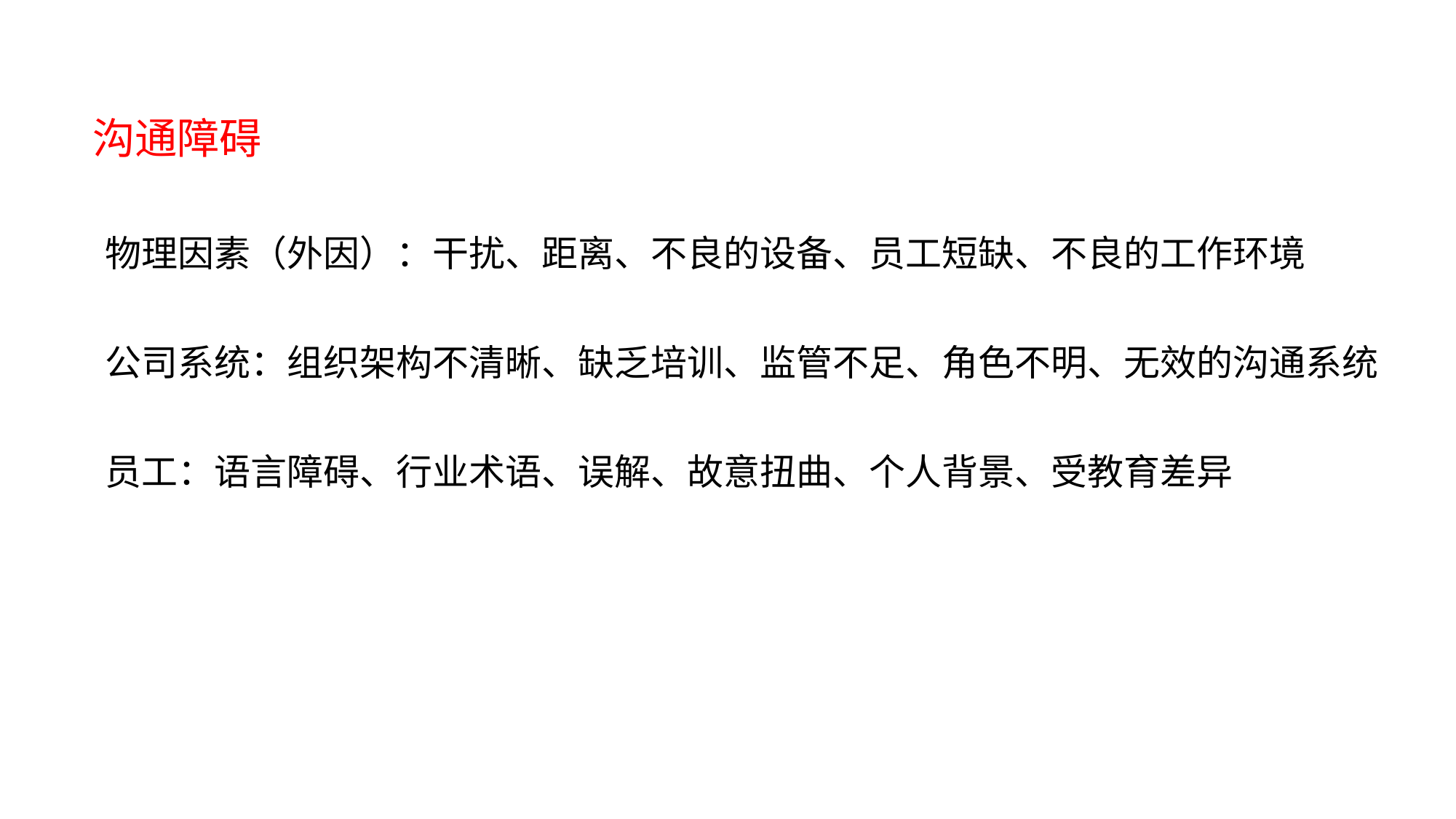

沟通障碍
物理因素（外因）：干扰、距离、不良的设备、员工短缺、不良的工作环境

公司系统：组织架构不清晰、缺乏培训、监管不足、角色不明、无效的沟通系统

员工：语言障碍、行业术语、误解、故意扭曲、个人背景、受教育差异